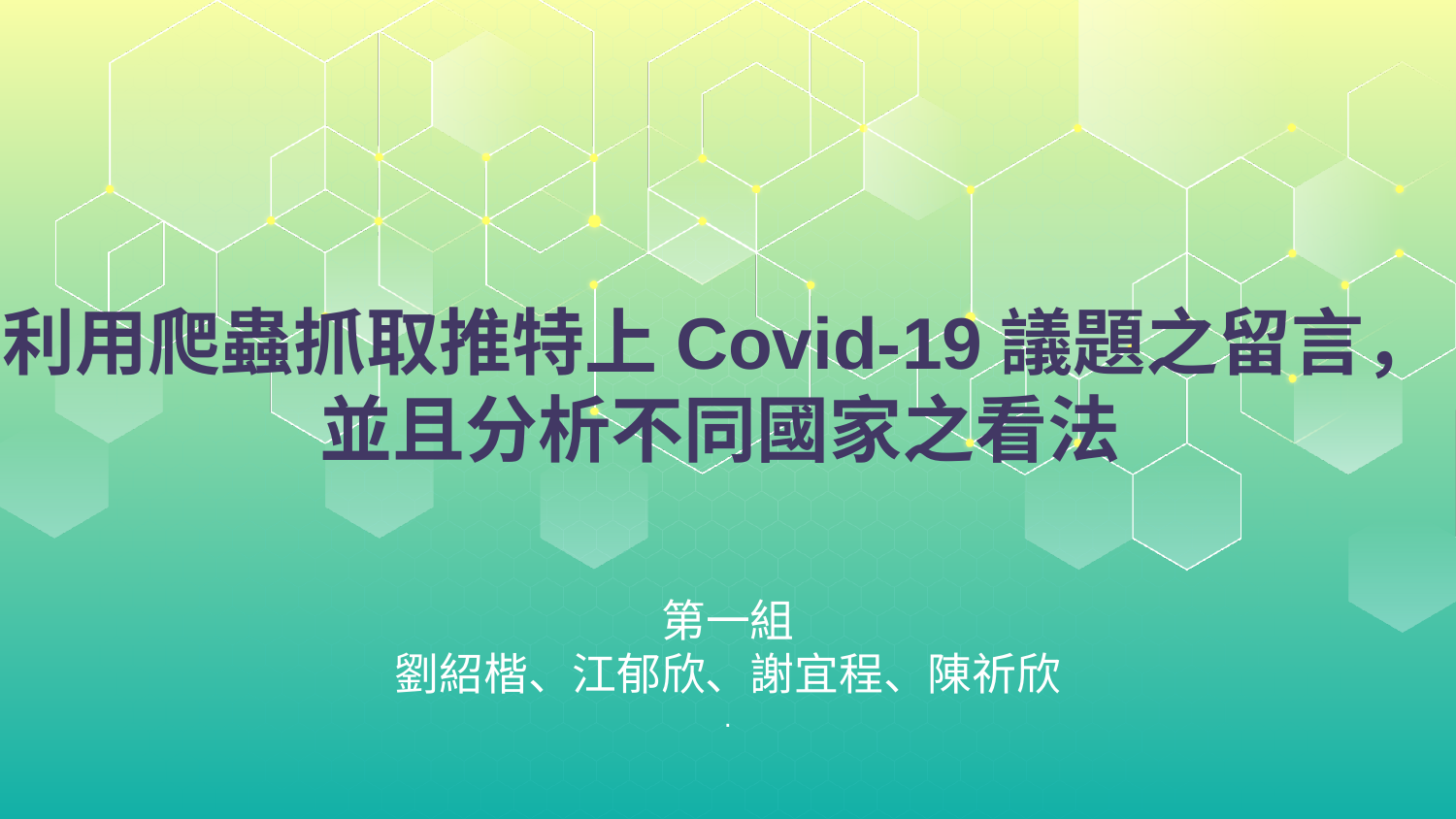

# 利用爬蟲抓取推特上Covid-19議題之留言， 並且分析不同國家之看法
第一組
劉紹楷、江郁欣、謝宜程、陳祈欣
.